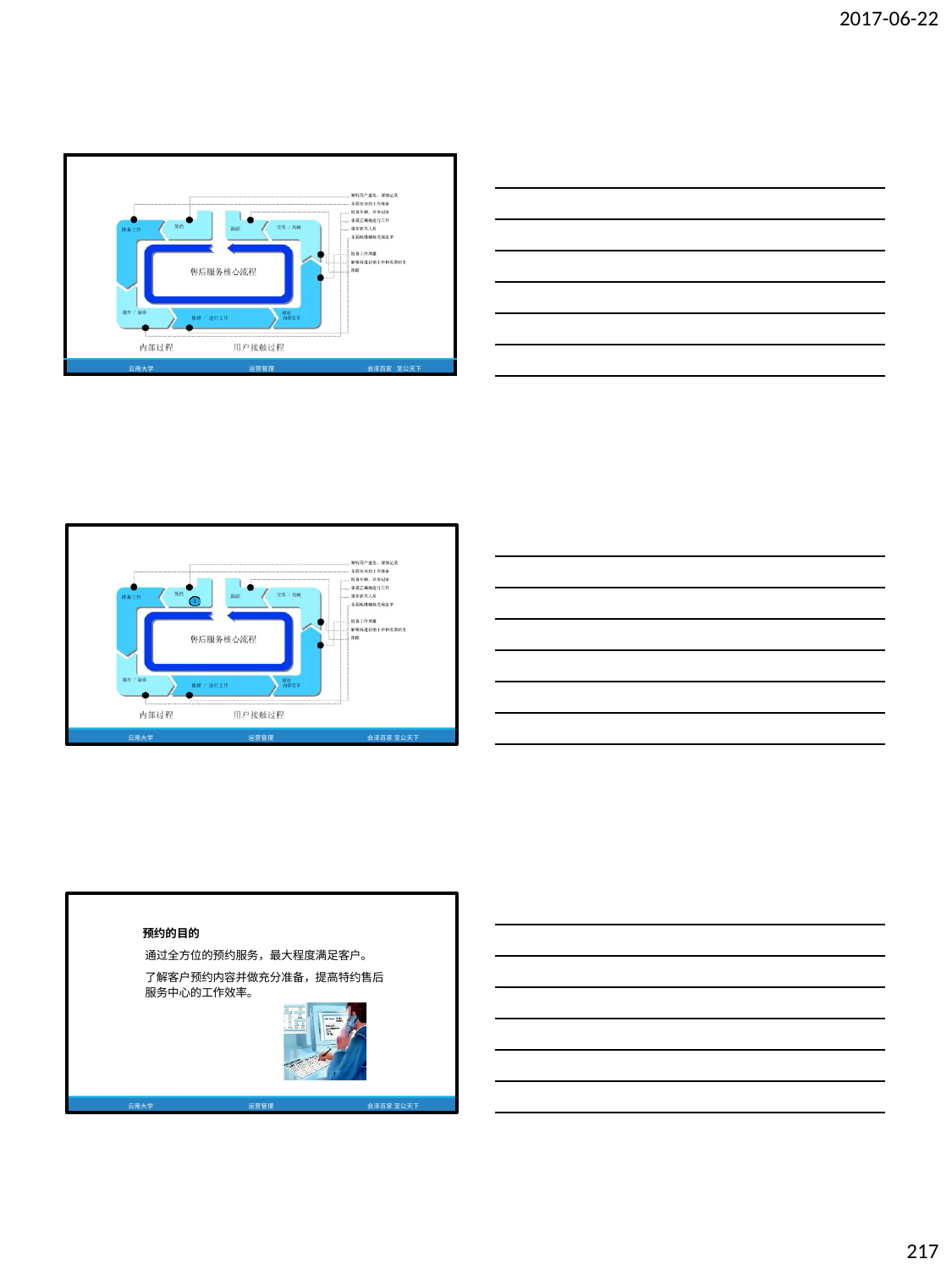

2017-06-22
|  |  |  |  |
| --- | --- | --- | --- |
| 云南大学 | 运营管理 | 会泽百家 | 至公天下 |

1

云南大学
运营管理
会泽百家 至公天下

预约的目的
通过全方位的预约服务，最大程度满足客户。
了解客户预约内容并做充分准备，提高特约售后 服务中心的工作效率。

云南大学
运营管理
会泽百家 至公天下

217